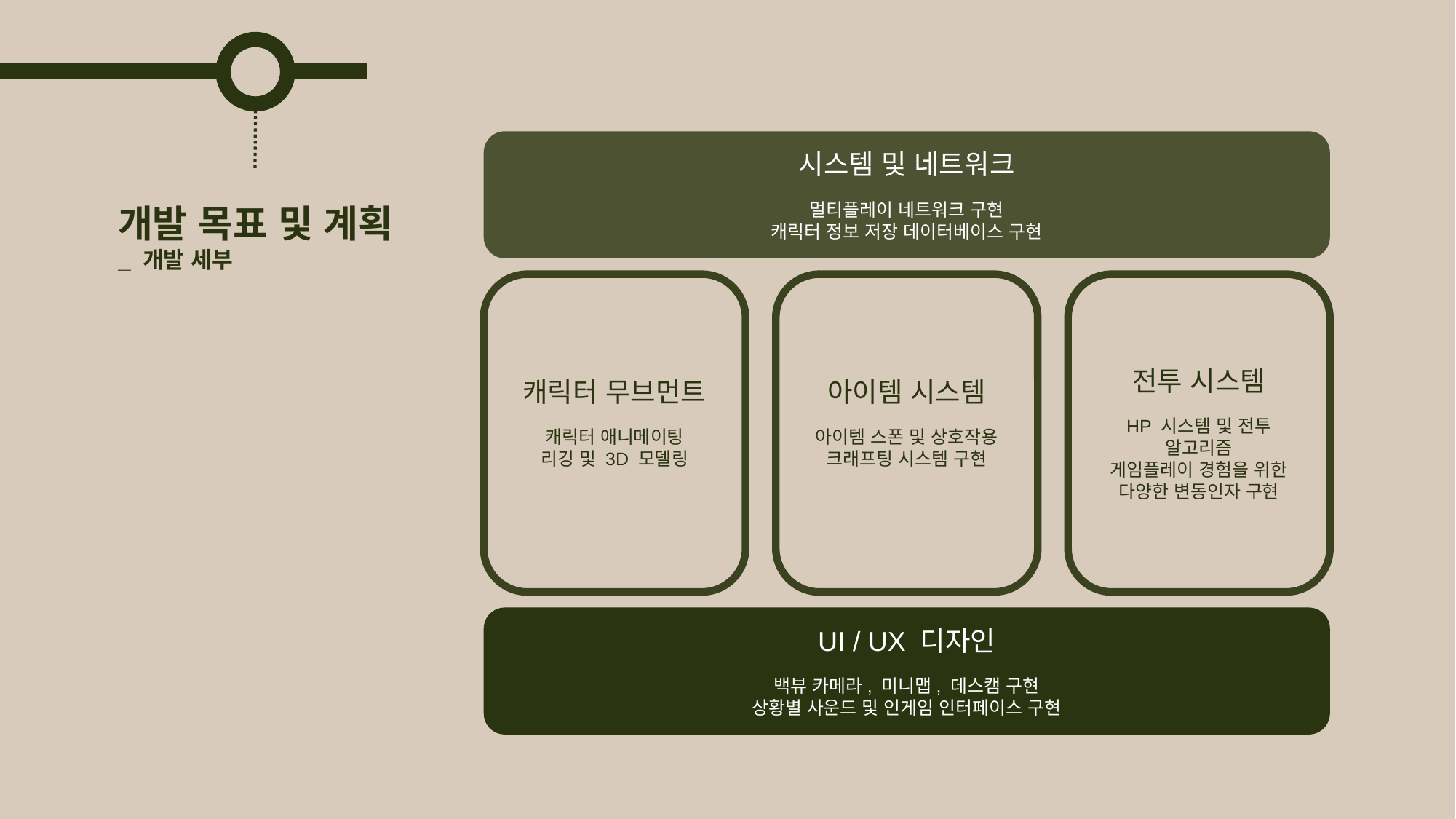

시스템 및 네트워크
멀티플레이 네트워크 구현
캐릭터 정보 저장 데이터베이스 구현
개발 목표 및 계획
_ 개발 세부
캐릭터 무브먼트

캐릭터 애니메이팅
리깅 및 3D 모델링

아이템 시스템

아이템 스폰 및 상호작용
크래프팅 시스템 구현

전투 시스템

HP 시스템 및 전투 알고리즘
게임플레이 경험을 위한 다양한 변동인자 구현
UI / UX 디자인
백뷰 카메라, 미니맵, 데스캠 구현
상황별 사운드 및 인게임 인터페이스 구현